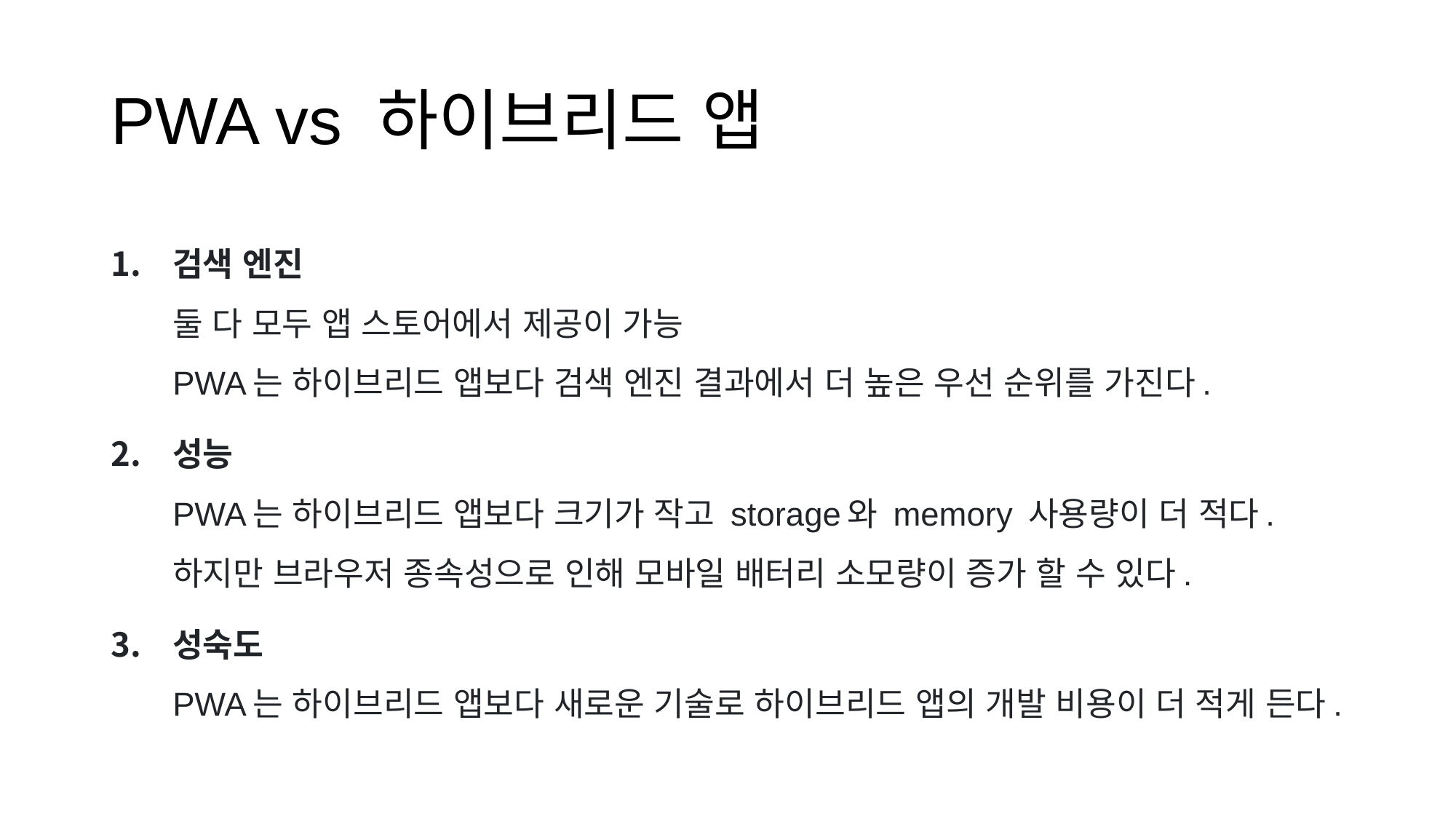

# PWA vs 하이브리드 앱
검색 엔진
둘 다 모두 앱 스토어에서 제공이 가능
PWA는 하이브리드 앱보다 검색 엔진 결과에서 더 높은 우선 순위를 가진다.
성능
PWA는 하이브리드 앱보다 크기가 작고 storage와 memory 사용량이 더 적다.
하지만 브라우저 종속성으로 인해 모바일 배터리 소모량이 증가 할 수 있다.
성숙도
PWA는 하이브리드 앱보다 새로운 기술로 하이브리드 앱의 개발 비용이 더 적게 든다.